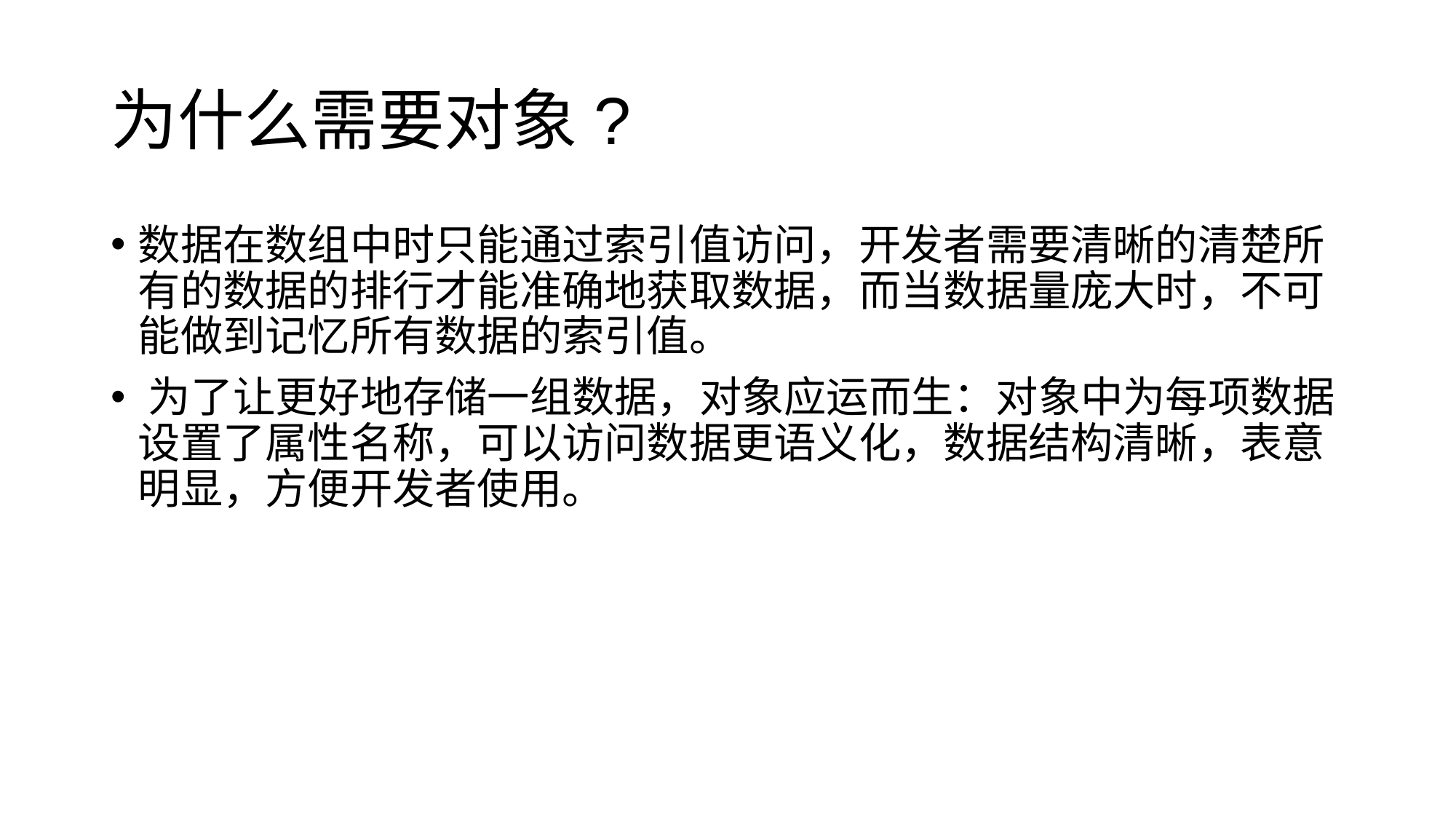

# 为什么需要对象?
数据在数组中时只能通过索引值访问，开发者需要清晰的清楚所有的数据的排行才能准确地获取数据，而当数据量庞大时，不可能做到记忆所有数据的索引值。
​为了让更好地存储一组数据，对象应运而生：对象中为每项数据设置了属性名称，可以访问数据更语义化，数据结构清晰，表意明显，方便开发者使用。